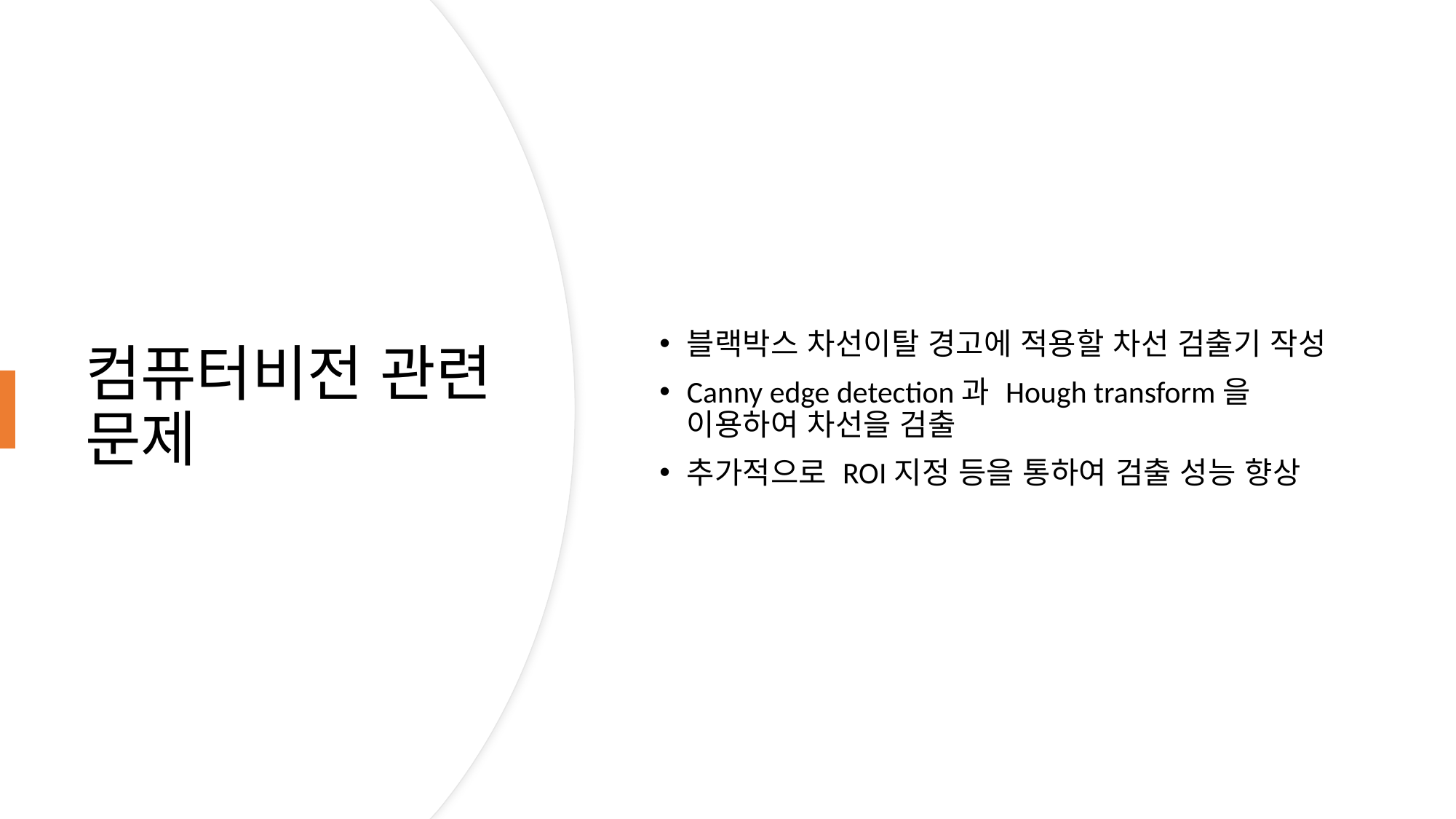

블랙박스 차선이탈 경고에 적용할 차선 검출기 작성
Canny edge detection과 Hough transform을 이용하여 차선을 검출
추가적으로 ROI지정 등을 통하여 검출 성능 향상
# 컴퓨터비전 관련 문제